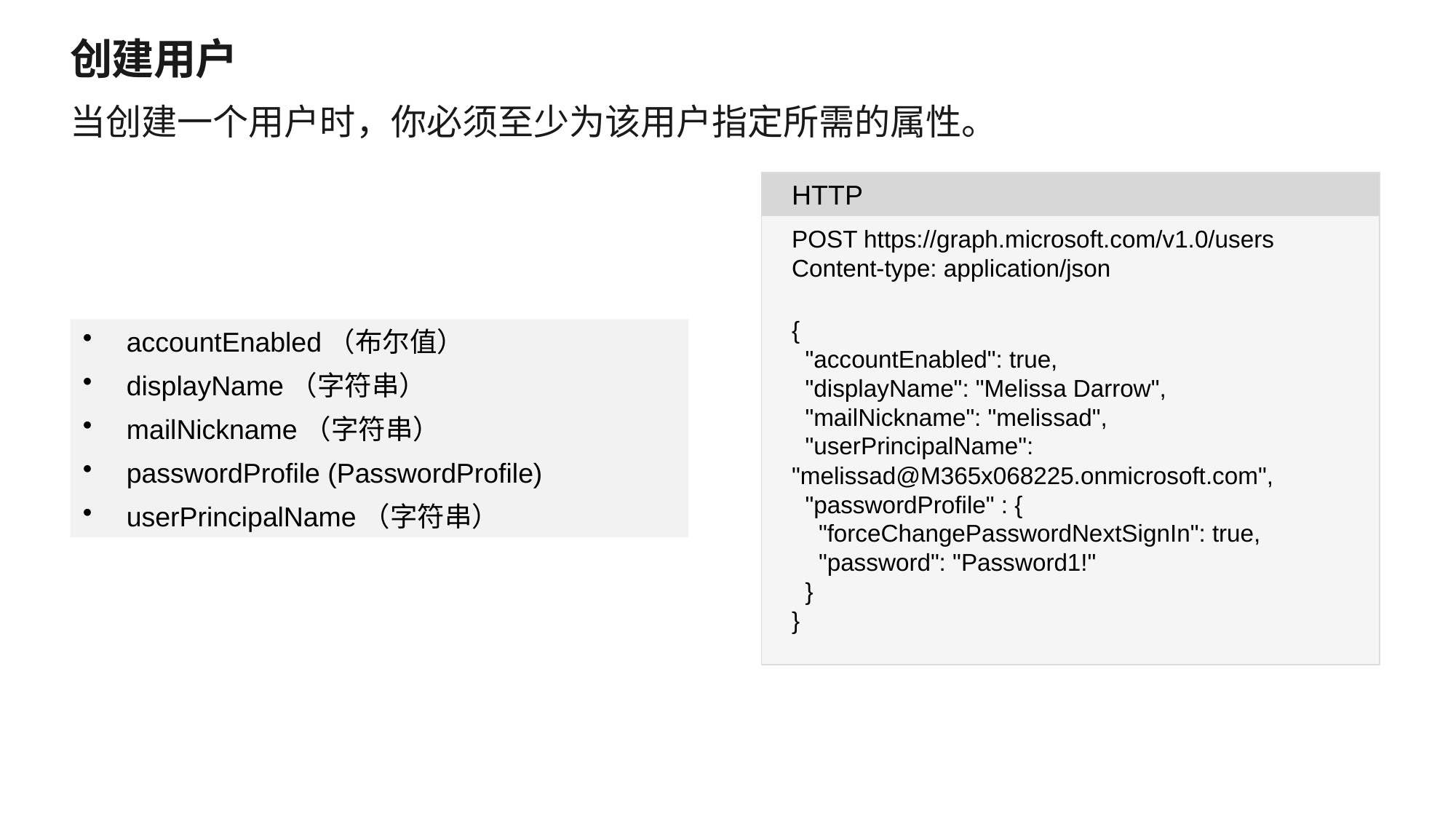

# 创建用户
当创建一个用户时，你必须至少为该用户指定所需的属性。
HTTP
POST https://graph.microsoft.com/v1.0/users
Content-type: application/json
{
  "accountEnabled": true,
  "displayName": "Melissa Darrow",
  "mailNickname": "melissad",
  "userPrincipalName": "melissad@M365x068225.onmicrosoft.com",
  "passwordProfile" : {
    "forceChangePasswordNextSignIn": true,
    "password": "Password1!"
  }
}
accountEnabled（布尔值）
displayName（字符串）
mailNickname（字符串）
passwordProfile (PasswordProfile)
userPrincipalName（字符串）